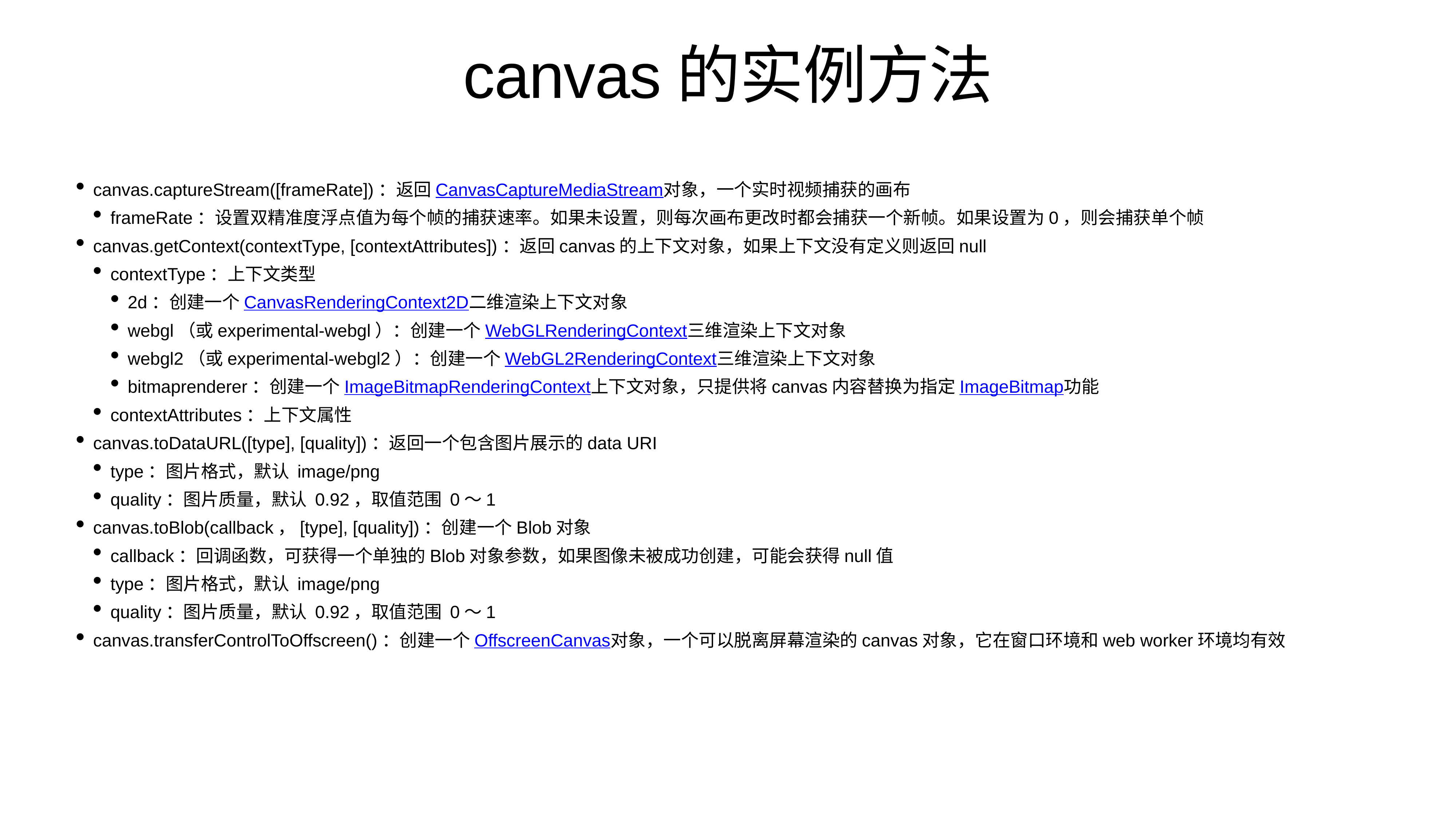

# canvas的实例方法
canvas.captureStream([frameRate])：返回CanvasCaptureMediaStream对象，一个实时视频捕获的画布
frameRate：设置双精准度浮点值为每个帧的捕获速率。如果未设置，则每次画布更改时都会捕获一个新帧。如果设置为0，则会捕获单个帧
canvas.getContext(contextType, [contextAttributes])：返回canvas的上下文对象，如果上下文没有定义则返回null
contextType：上下文类型
2d：创建一个CanvasRenderingContext2D二维渲染上下文对象
webgl（或experimental-webgl）：创建一个WebGLRenderingContext三维渲染上下文对象
webgl2（或experimental-webgl2）：创建一个WebGL2RenderingContext三维渲染上下文对象
bitmaprenderer：创建一个ImageBitmapRenderingContext上下文对象，只提供将canvas内容替换为指定ImageBitmap功能
contextAttributes：上下文属性
canvas.toDataURL([type], [quality])：返回一个包含图片展示的data URI
type：图片格式，默认 image/png
quality：图片质量，默认 0.92，取值范围 0～1
canvas.toBlob(callback，[type], [quality])：创建一个Blob对象
callback：回调函数，可获得一个单独的Blob对象参数，如果图像未被成功创建，可能会获得null值
type：图片格式，默认 image/png
quality：图片质量，默认 0.92，取值范围 0～1
canvas.transferControlToOffscreen()：创建一个OffscreenCanvas对象，一个可以脱离屏幕渲染的canvas对象，它在窗口环境和web worker环境均有效
11